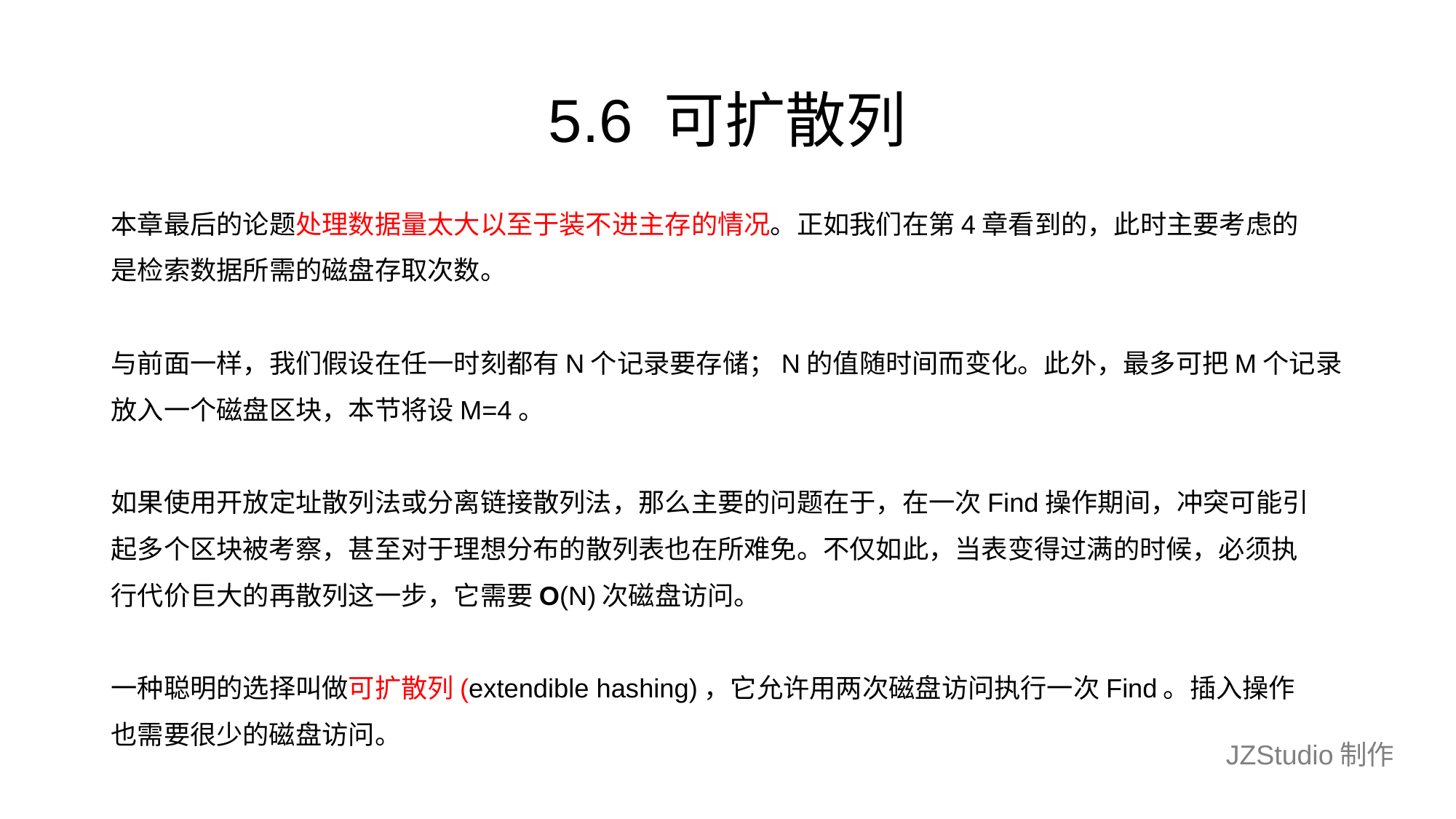

# 5.6 可扩散列
本章最后的论题处理数据量太大以至于装不进主存的情况。正如我们在第4章看到的，此时主要考虑的
是检索数据所需的磁盘存取次数。

与前面一样，我们假设在任一时刻都有N个记录要存储；N的值随时间而变化。此外，最多可把M个记录
放入一个磁盘区块，本节将设M=4。

如果使用开放定址散列法或分离链接散列法，那么主要的问题在于，在一次Find操作期间，冲突可能引
起多个区块被考察，甚至对于理想分布的散列表也在所难免。不仅如此，当表变得过满的时候，必须执
行代价巨大的再散列这一步，它需要O(N)次磁盘访问。

一种聪明的选择叫做可扩散列(extendible hashing)，它允许用两次磁盘访问执行一次Find。插入操作
也需要很少的磁盘访问。